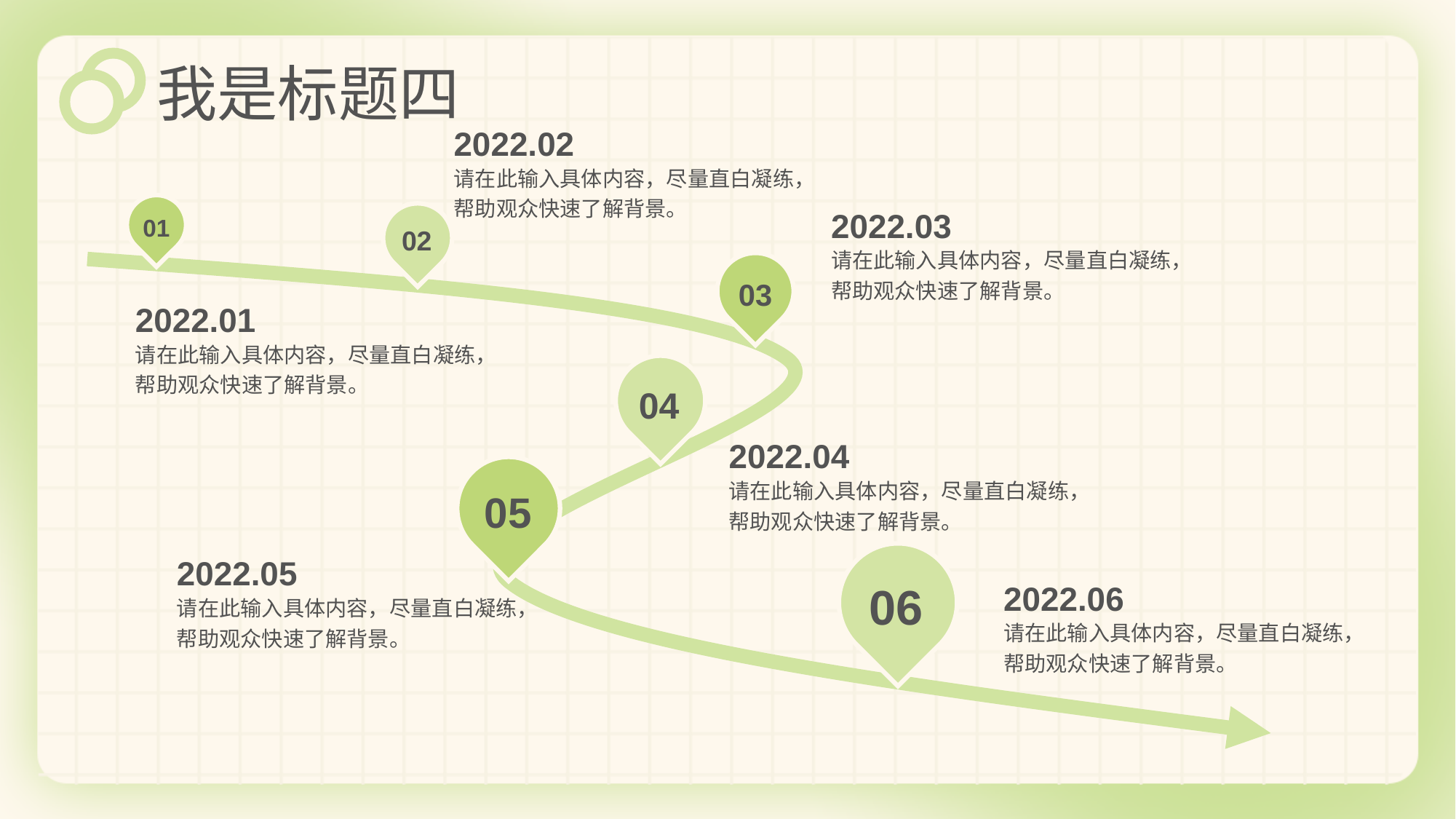

我是标题四

2022.02
请在此输入具体内容，尽量直白凝练，帮助观众快速了解背景。

2022.03
01

02
请在此输入具体内容，尽量直白凝练，帮助观众快速了解背景。

03
2022.01
请在此输入具体内容，尽量直白凝练，帮助观众快速了解背景。

04
2022.04

请在此输入具体内容，尽量直白凝练，帮助观众快速了解背景。

05
2022.05

2022.06
06
请在此输入具体内容，尽量直白凝练，帮助观众快速了解背景。

请在此输入具体内容，尽量直白凝练，帮助观众快速了解背景。